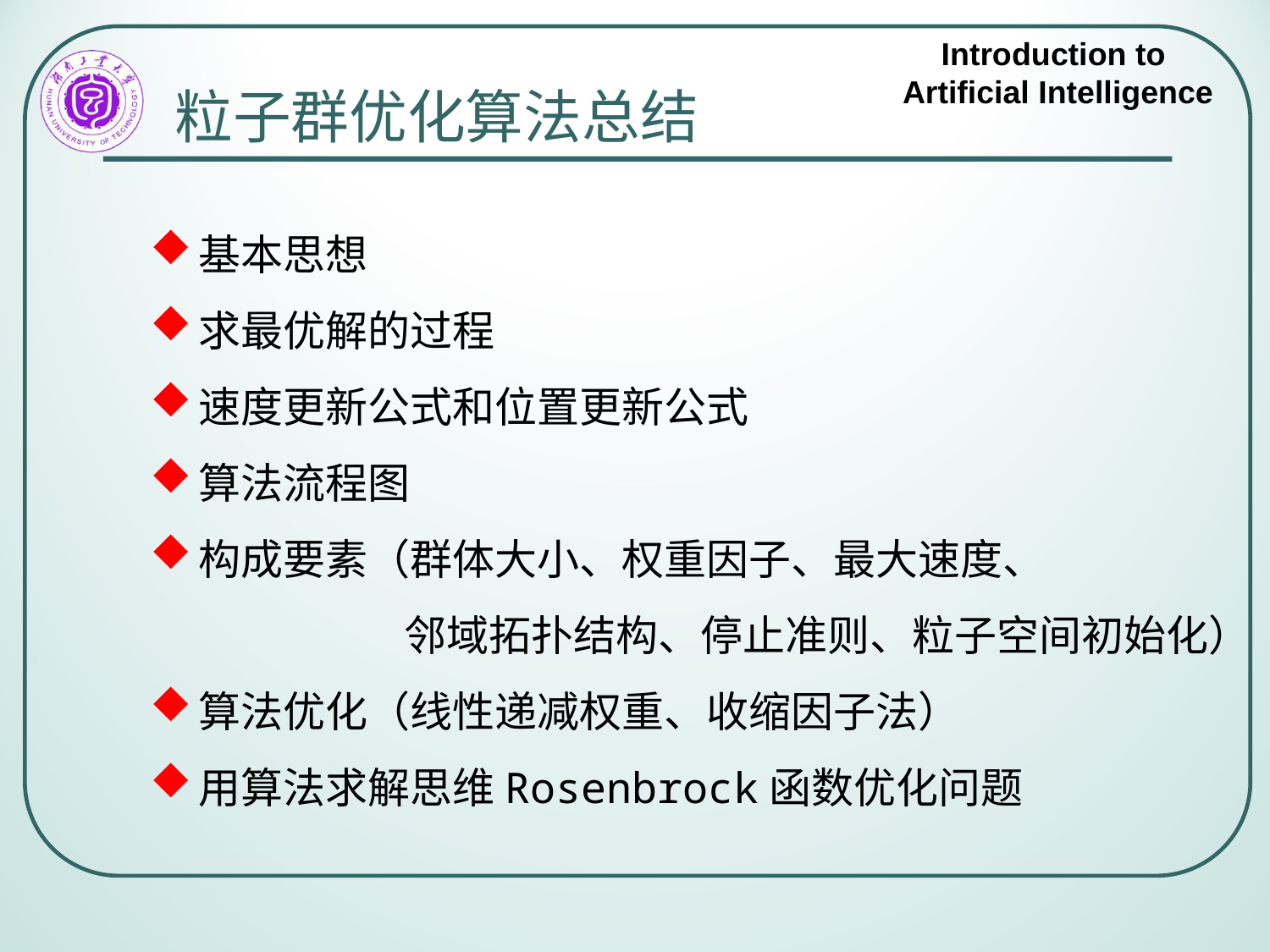

# 粒子群优化算法总结
基本思想
求最优解的过程
速度更新公式和位置更新公式
算法流程图
构成要素（群体大小、权重因子、最大速度、
		邻域拓扑结构、停止准则、粒子空间初始化）
算法优化（线性递减权重、收缩因子法）
用算法求解思维Rosenbrock函数优化问题